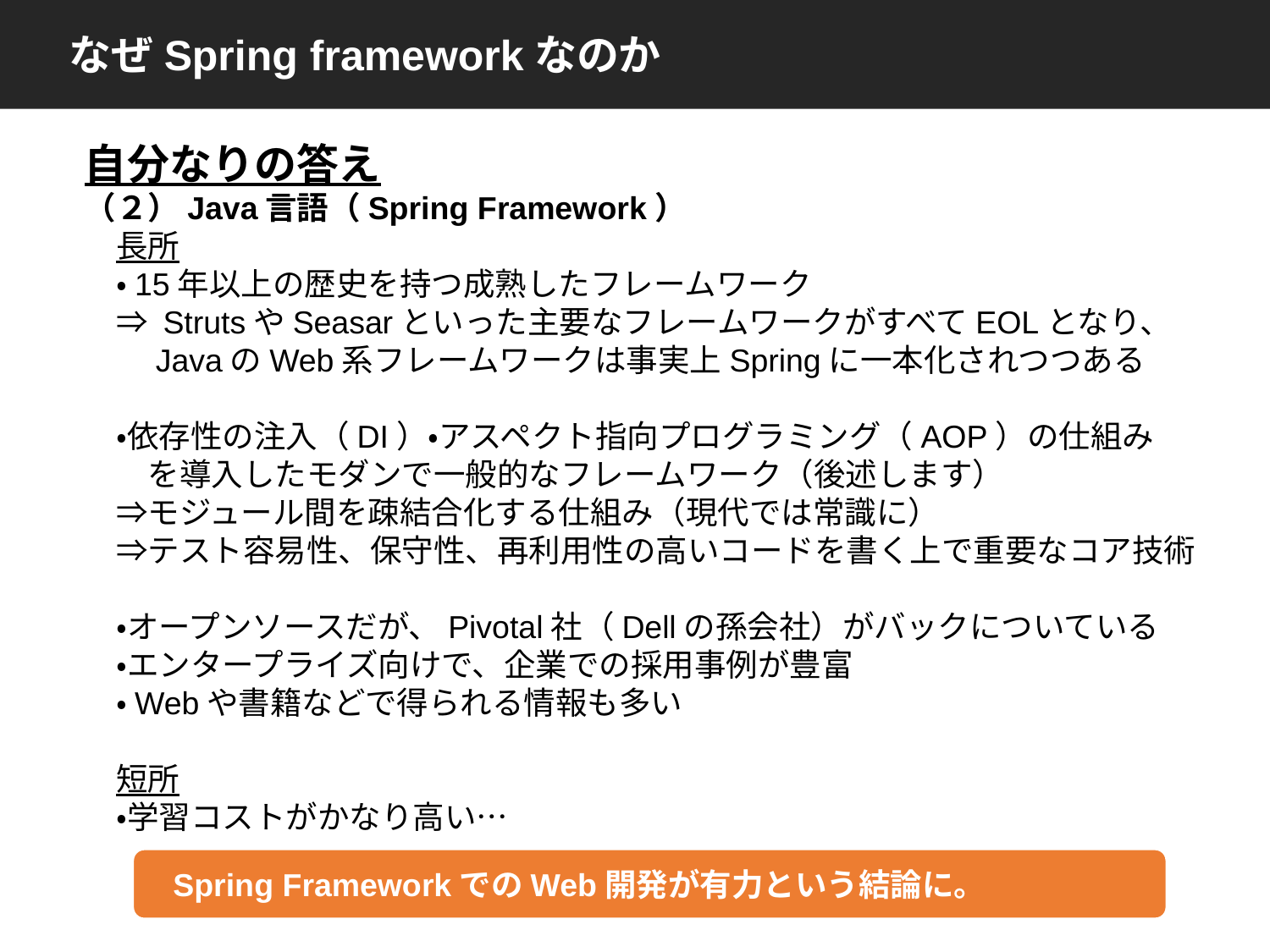

なぜSpring frameworkなのか
自分なりの答え
（２）Java言語（Spring Framework）
　長所
　・15年以上の歴史を持つ成熟したフレームワーク
　⇒ StrutsやSeasarといった主要なフレームワークがすべてEOLとなり、
　　JavaのWeb系フレームワークは事実上Springに一本化されつつある

　・依存性の注入（DI）・アスペクト指向プログラミング（AOP）の仕組み
　　を導入したモダンで一般的なフレームワーク（後述します）
　⇒モジュール間を疎結合化する仕組み（現代では常識に）
　⇒テスト容易性、保守性、再利用性の高いコードを書く上で重要なコア技術

　・オープンソースだが、Pivotal社（Dellの孫会社）がバックについている
　・エンタープライズ向けで、企業での採用事例が豊富
　・Webや書籍などで得られる情報も多い

　短所
　・学習コストがかなり高い…

Spring FrameworkでのWeb開発が有力という結論に。